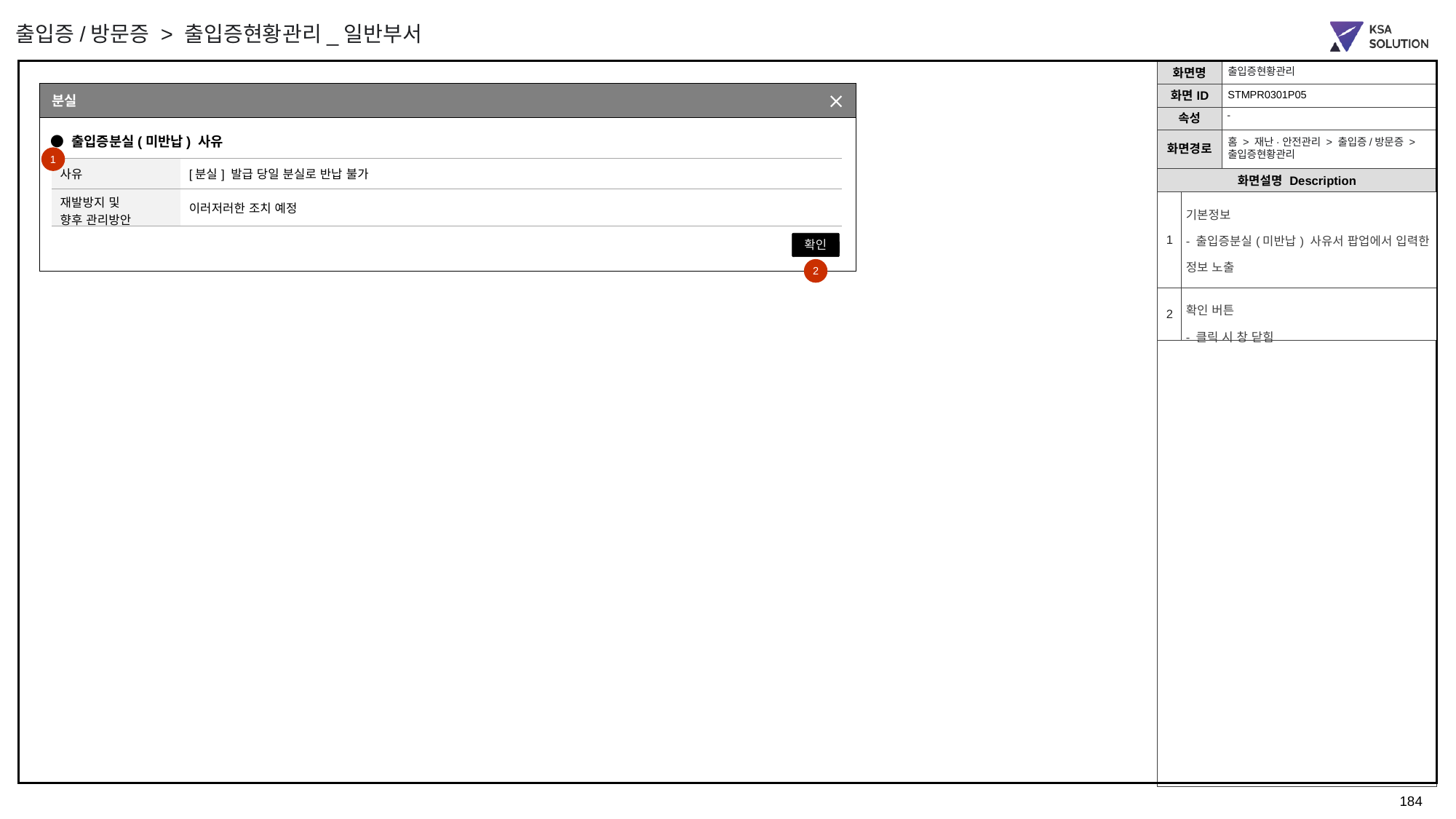

출입증/방문증 > 출입증현황관리_일반부서
출입증현황관리
STMPR0301P05

분실

부점조회 팝업(팀 포함)
-
● 출입증분실(미반납) 사유
홈 > 재난·안전관리 > 출입증/방문증 >
출입증현황관리
1
| 사유 | [분실] 발급 당일 분실로 반납 불가 |
| --- | --- |
| 재발방지 및 향후 관리방안 | 이러저러한 조치 예정 |
| 1 | 기본정보 - 출입증분실(미반납) 사유서 팝업에서 입력한 정보 노출 > 읽기 전용(수정 불가) |
| --- | --- |
| 2 | 확인 버튼 - 클릭 시 창 닫힘 |
확인
2
<2025-08-12>
1. 팝업 수정
방문증 분실 팝업과 동일하게 수정